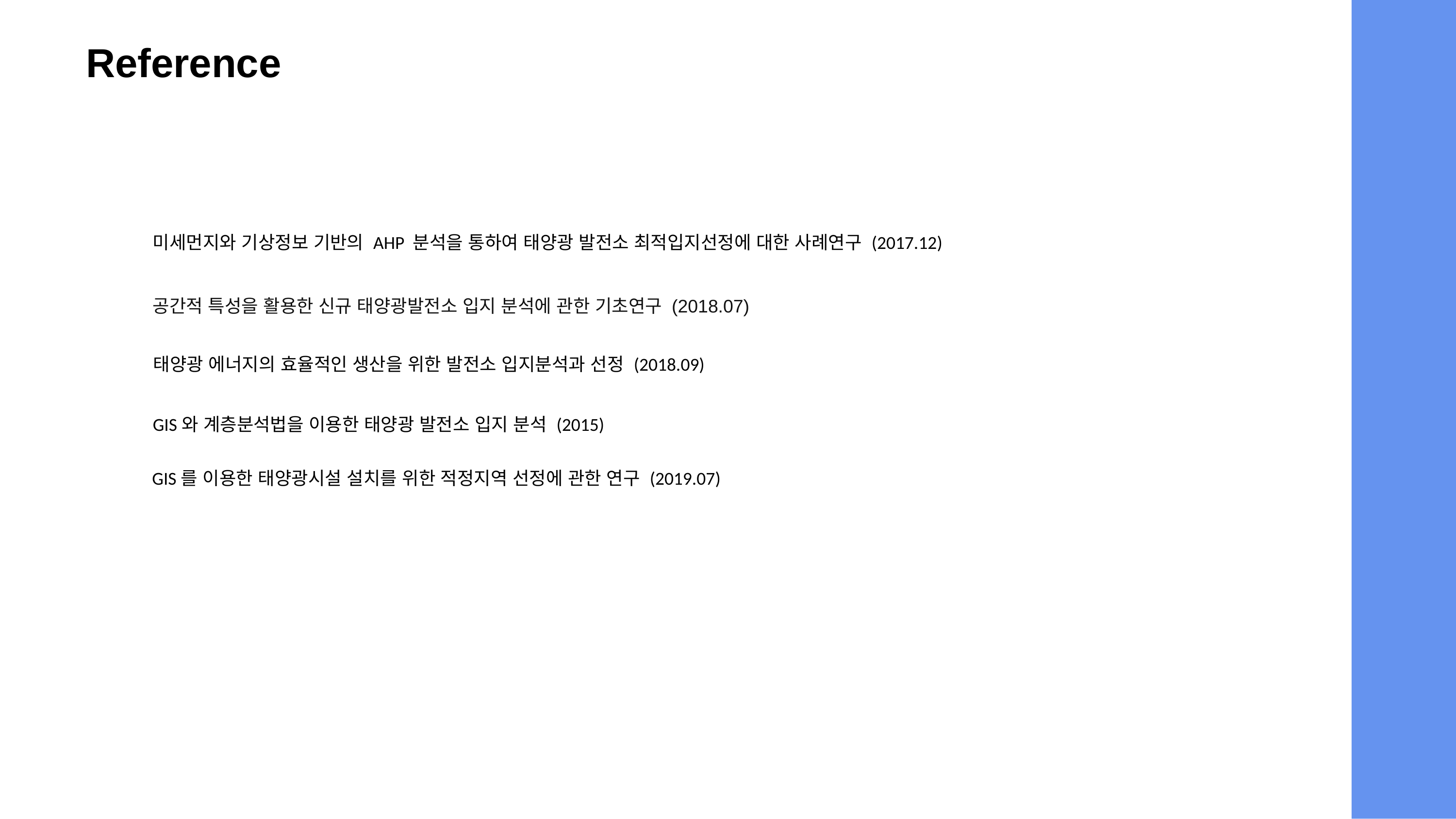

Reference
미세먼지와 기상정보 기반의 AHP 분석을 통하여 태양광 발전소 최적입지선정에 대한 사례연구 (2017.12)
공간적 특성을 활용한 신규 태양광발전소 입지 분석에 관한 기초연구 (2018.07)
태양광 에너지의 효율적인 생산을 위한 발전소 입지분석과 선정 (2018.09)
GIS와 계층분석법을 이용한 태양광 발전소 입지 분석 (2015)
GIS를 이용한 태양광시설 설치를 위한 적정지역 선정에 관한 연구 (2019.07)